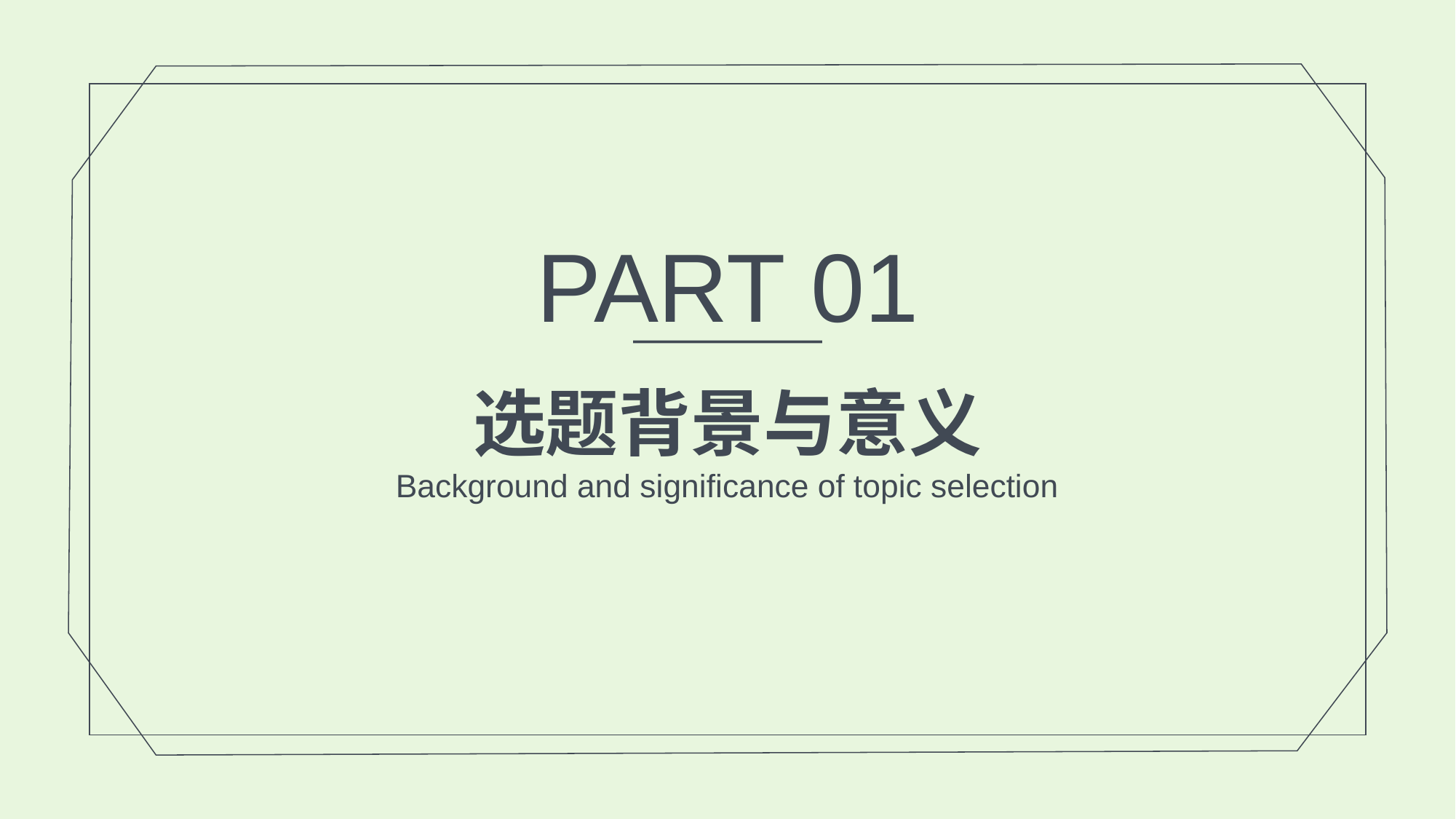

PART 01

选题背景与意义
Background and significance of topic selection